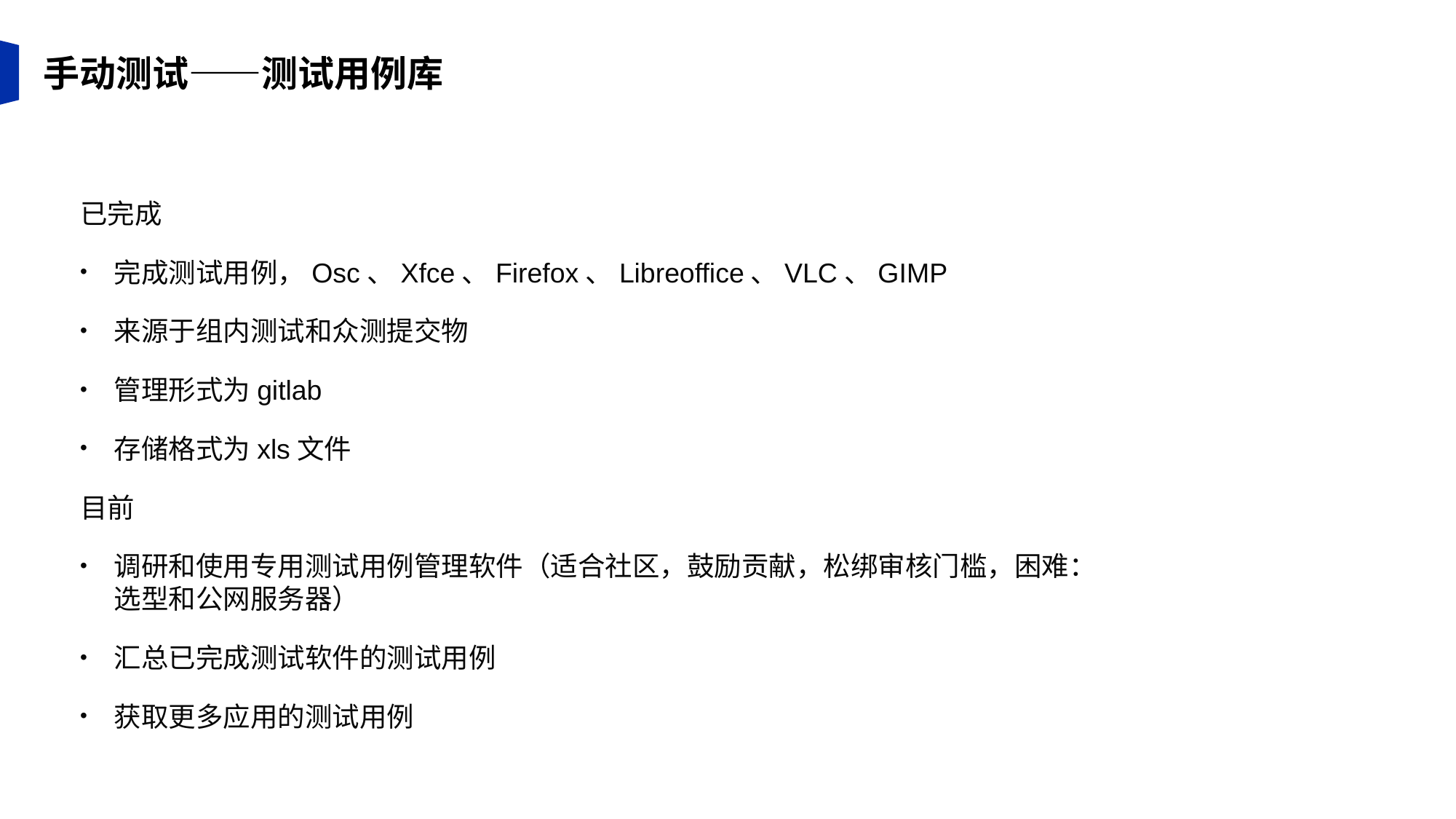

手动测试——测试用例库

已完成
完成测试用例，Osc、Xfce、Firefox、Libreoffice、VLC、GIMP
来源于组内测试和众测提交物
管理形式为gitlab
存储格式为xls文件
目前
调研和使用专用测试用例管理软件（适合社区，鼓励贡献，松绑审核门槛，困难：选型和公网服务器）
汇总已完成测试软件的测试用例
获取更多应用的测试用例